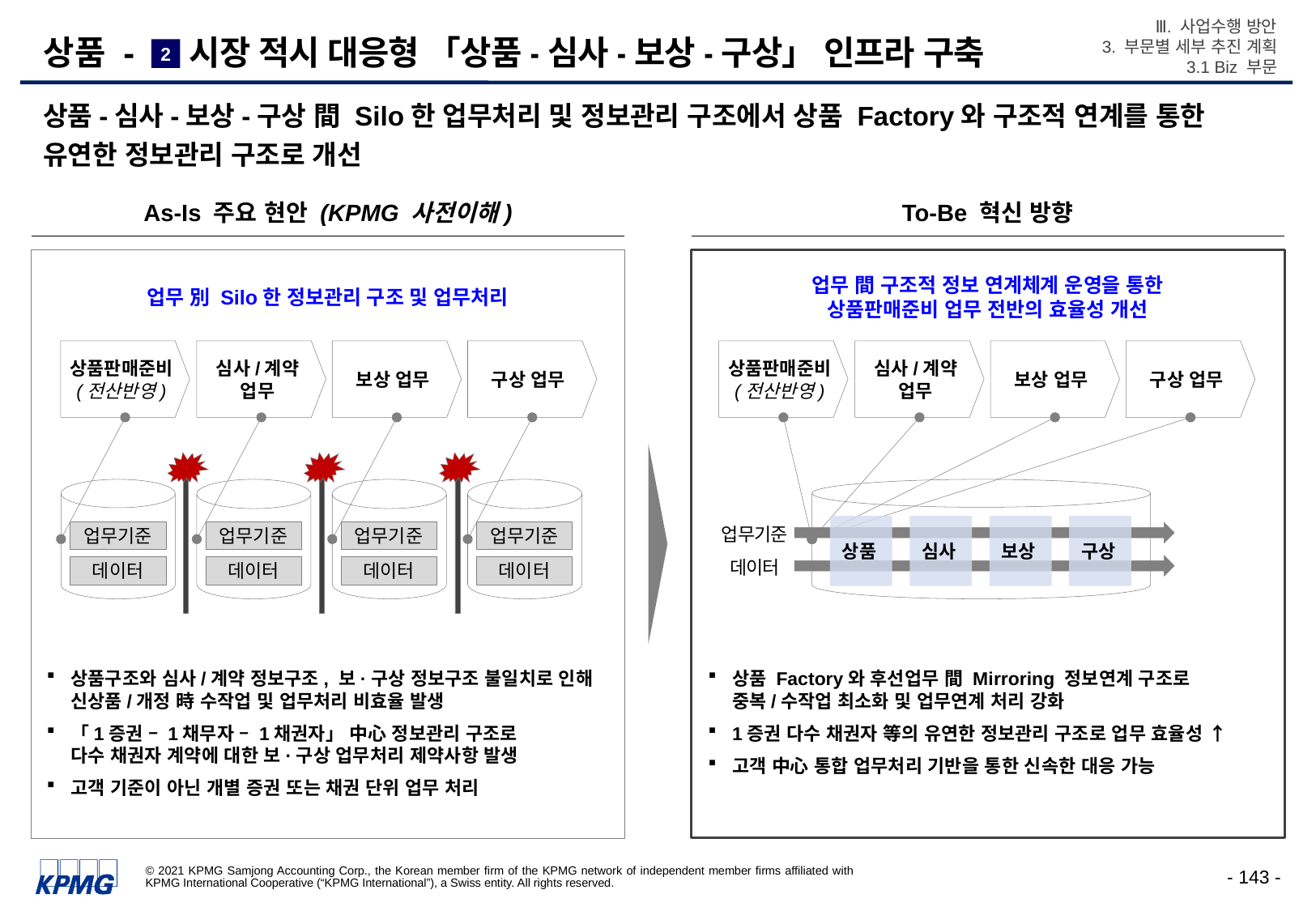

Ⅲ. 사업수행 방안
3. 부문별 세부 추진 계획
3.1 Biz 부문
# 상품 -     시장 적시 대응형 「상품-심사-보상-구상」 인프라 구축
2
상품-심사-보상-구상 間 Silo한 업무처리 및 정보관리 구조에서 상품 Factory와 구조적 연계를 통한 유연한 정보관리 구조로 개선
As-Is 주요 현안 (KPMG 사전이해)
To-Be 혁신 방향

업무 間 구조적 정보 연계체계 운영을 통한
상품판매준비 업무 전반의 효율성 개선
업무 別 Silo한 정보관리 구조 및 업무처리
상품판매준비
(전산반영)
심사/계약 업무
보상 업무
구상 업무
상품판매준비
(전산반영)
심사/계약 업무
보상 업무
구상 업무

상품
심사
보상
구상
업무기준
업무기준
업무기준
업무기준
업무기준

데이터

데이터
데이터
데이터
데이터
상품구조와 심사/계약 정보구조, 보·구상 정보구조 불일치로 인해
신상품/개정 時 수작업 및 업무처리 비효율 발생
「1증권 – 1채무자 – 1채권자」 中心 정보관리 구조로
다수 채권자 계약에 대한 보·구상 업무처리 제약사항 발생
고객 기준이 아닌 개별 증권 또는 채권 단위 업무 처리
상품 Factory와 후선업무 間 Mirroring 정보연계 구조로
중복/수작업 최소화 및 업무연계 처리 강화
1증권 다수 채권자 等의 유연한 정보관리 구조로 업무 효율성 ↑
고객 中心 통합 업무처리 기반을 통한 신속한 대응 가능